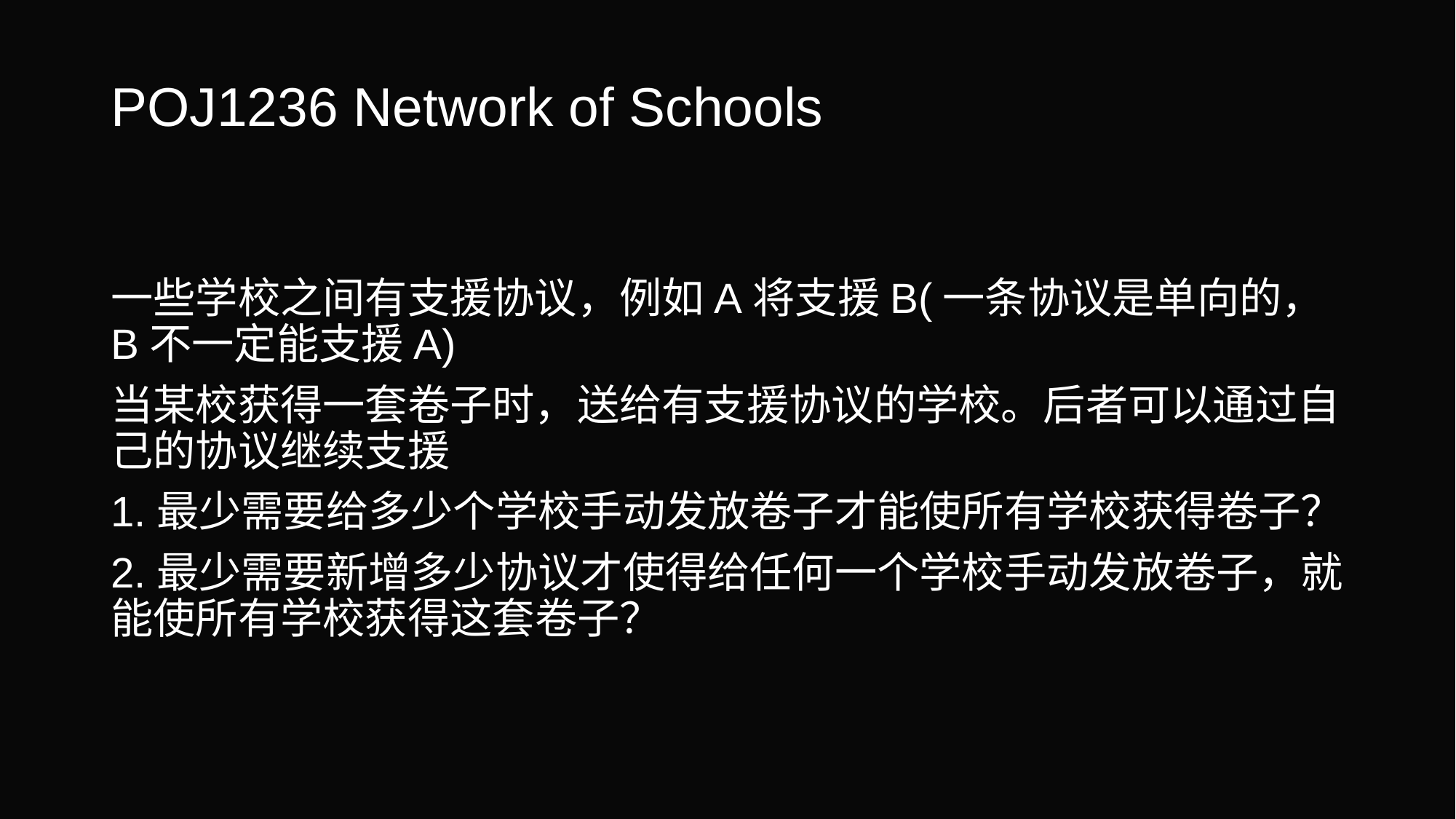

# POJ1236 Network of Schools
一些学校之间有支援协议，例如A将支援B(一条协议是单向的，B不一定能支援A)
当某校获得一套卷子时，送给有支援协议的学校。后者可以通过自己的协议继续支援
1.最少需要给多少个学校手动发放卷子才能使所有学校获得卷子？
2.最少需要新增多少协议才使得给任何一个学校手动发放卷子，就能使所有学校获得这套卷子？